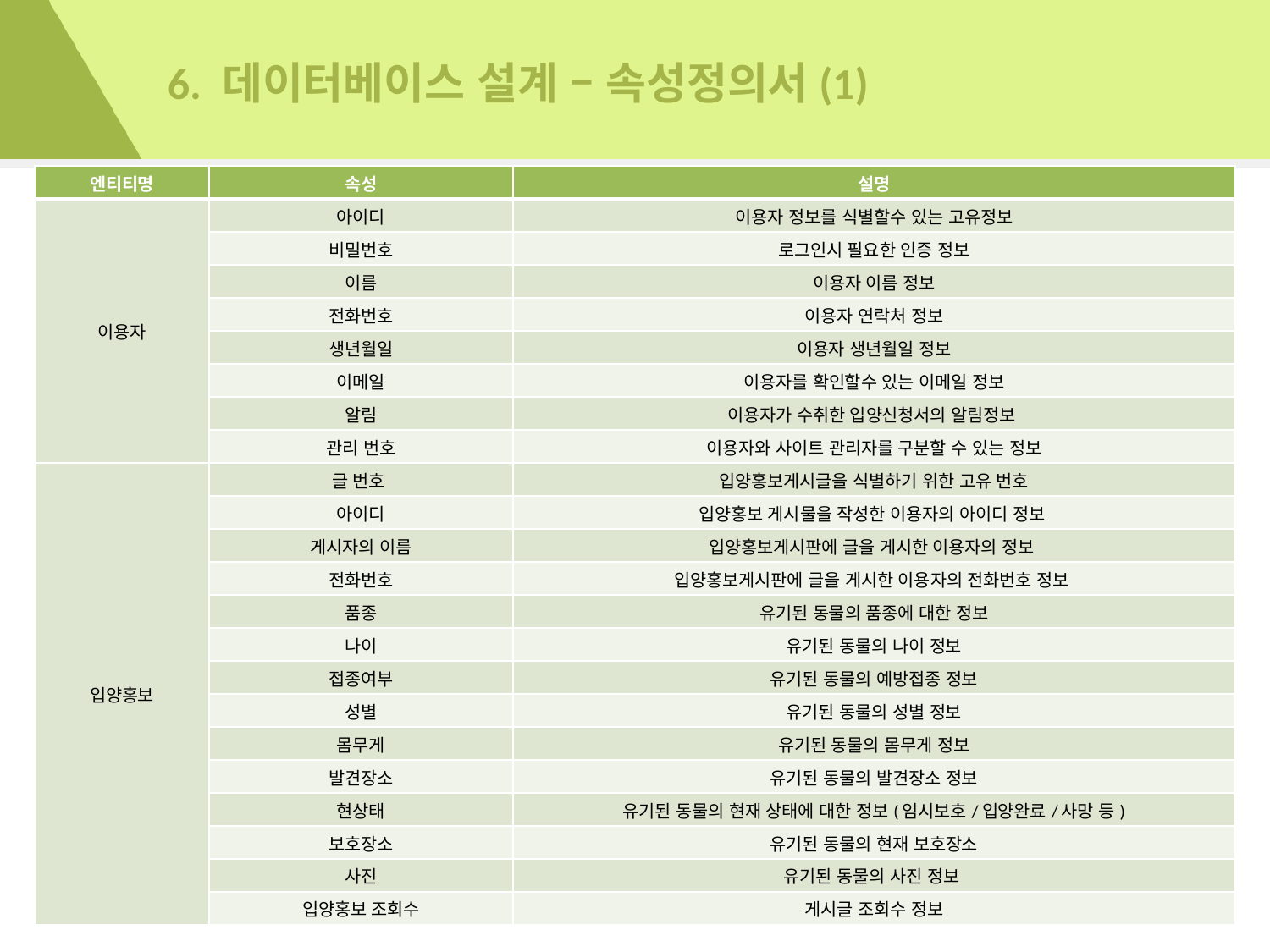

# 6. 데이터베이스 설계 – 속성정의서(1)
| 엔티티명 | 속성 | 설명 |
| --- | --- | --- |
| 이용자 | 아이디 | 이용자 정보를 식별할수 있는 고유정보 |
|  | 비밀번호 | 로그인시 필요한 인증 정보 |
|  | 이름 | 이용자 이름 정보 |
|  | 전화번호 | 이용자 연락처 정보 |
|  | 생년월일 | 이용자 생년월일 정보 |
|  | 이메일 | 이용자를 확인할수 있는 이메일 정보 |
|  | 알림 | 이용자가 수취한 입양신청서의 알림정보 |
|  | 관리 번호 | 이용자와 사이트 관리자를 구분할 수 있는 정보 |
| 입양홍보 | 글 번호 | 입양홍보게시글을 식별하기 위한 고유 번호 |
|  | 아이디 | 입양홍보 게시물을 작성한 이용자의 아이디 정보 |
|  | 게시자의 이름 | 입양홍보게시판에 글을 게시한 이용자의 정보 |
|  | 전화번호 | 입양홍보게시판에 글을 게시한 이용자의 전화번호 정보 |
|  | 품종 | 유기된 동물의 품종에 대한 정보 |
|  | 나이 | 유기된 동물의 나이 정보 |
|  | 접종여부 | 유기된 동물의 예방접종 정보 |
|  | 성별 | 유기된 동물의 성별 정보 |
|  | 몸무게 | 유기된 동물의 몸무게 정보 |
|  | 발견장소 | 유기된 동물의 발견장소 정보 |
|  | 현상태 | 유기된 동물의 현재 상태에 대한 정보(임시보호/입양완료/사망 등) |
|  | 보호장소 | 유기된 동물의 현재 보호장소 |
|  | 사진 | 유기된 동물의 사진 정보 |
|  | 입양홍보 조회수 | 게시글 조회수 정보 |